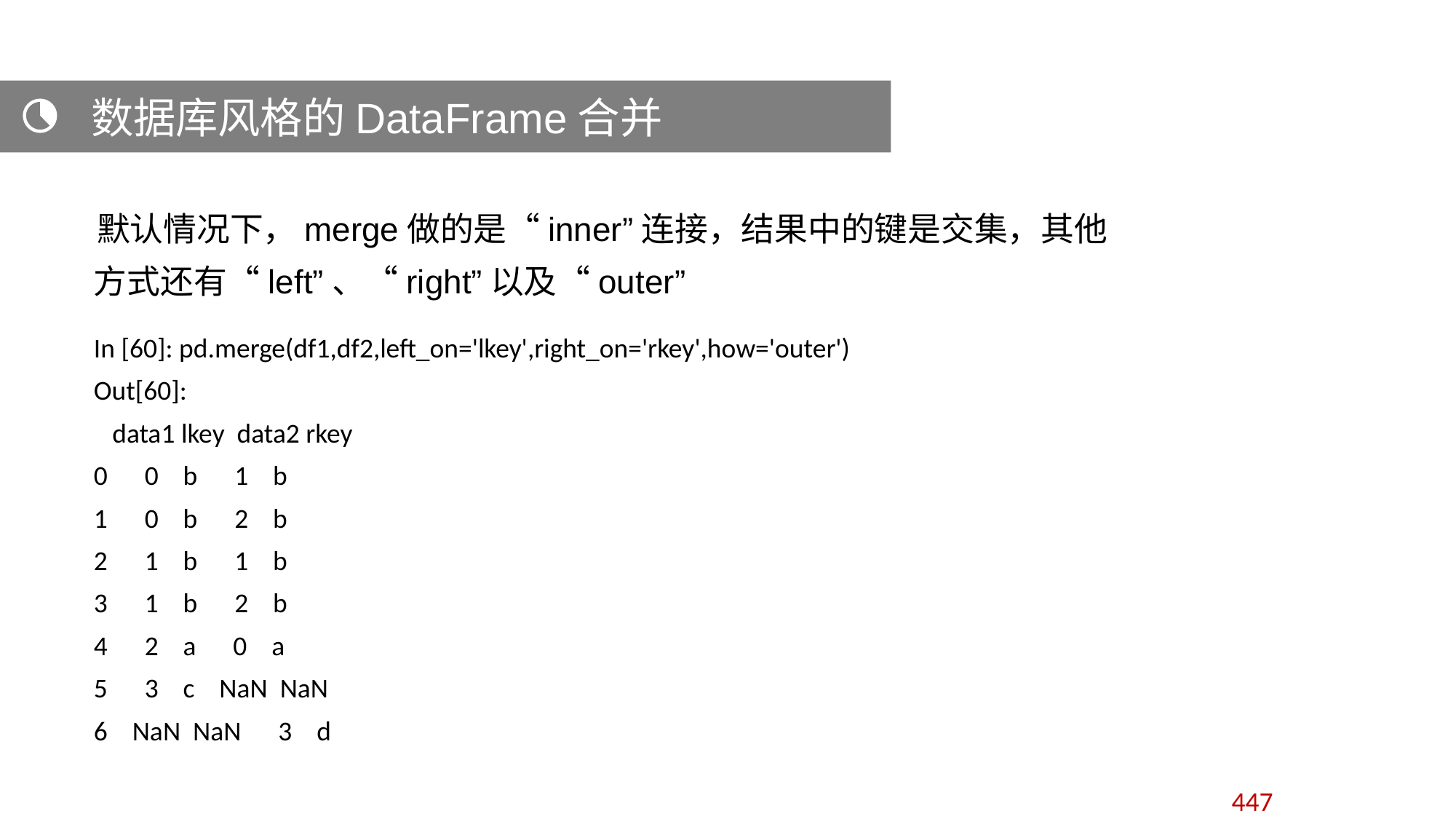

数据库风格的DataFrame合并

   默认情况下，merge做的是“inner”连接，结果中的键是交集，其他方式还有“left”、“right”以及“outer”
In [60]: pd.merge(df1,df2,left_on='lkey',right_on='rkey',how='outer')
Out[60]:
   data1 lkey  data2 rkey
0      0    b      1    b
1      0    b      2    b
2      1    b      1    b
3      1    b      2    b
4      2    a      0    a
5      3    c    NaN  NaN
6    NaN  NaN      3    d

447